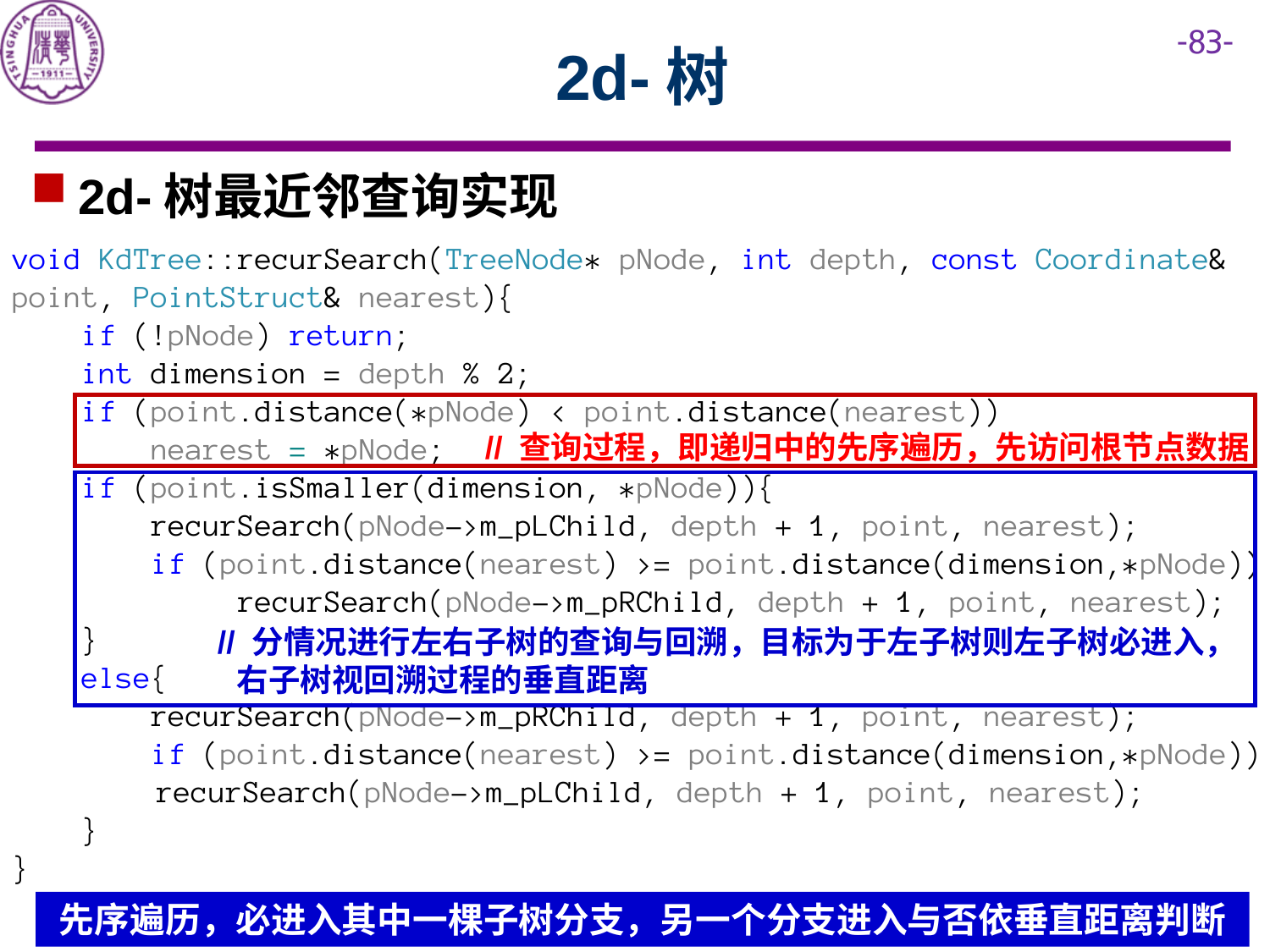

# 2d-树
2d-树最近邻查询实现
void KdTree::recurSearch(TreeNode* pNode, int depth, const Coordinate& point, PointStruct& nearest){
    if (!pNode) return;
    int dimension = depth % 2;
    if (point.distance(*pNode) < point.distance(nearest))
        nearest = *pNode;
    if (point.isSmaller(dimension, *pNode)){
        recurSearch(pNode->m_pLChild, depth + 1, point, nearest);
        if (point.distance(nearest) >= point.distance(dimension,*pNode))
             recurSearch(pNode->m_pRChild, depth + 1, point, nearest);
    }
    else{
        recurSearch(pNode->m_pRChild, depth + 1, point, nearest);
        if (point.distance(nearest) >= point.distance(dimension,*pNode))
	 recurSearch(pNode->m_pLChild, depth + 1, point, nearest);
    }
}

// 查询过程，即递归中的先序遍历，先访问根节点数据

          // 分情况进行左右子树的查询与回溯，目标为于左子树则左子树必进入，
              右子树视回溯过程的垂直距离
先序遍历，必进入其中一棵子树分支，另一个分支进入与否依垂直距离判断